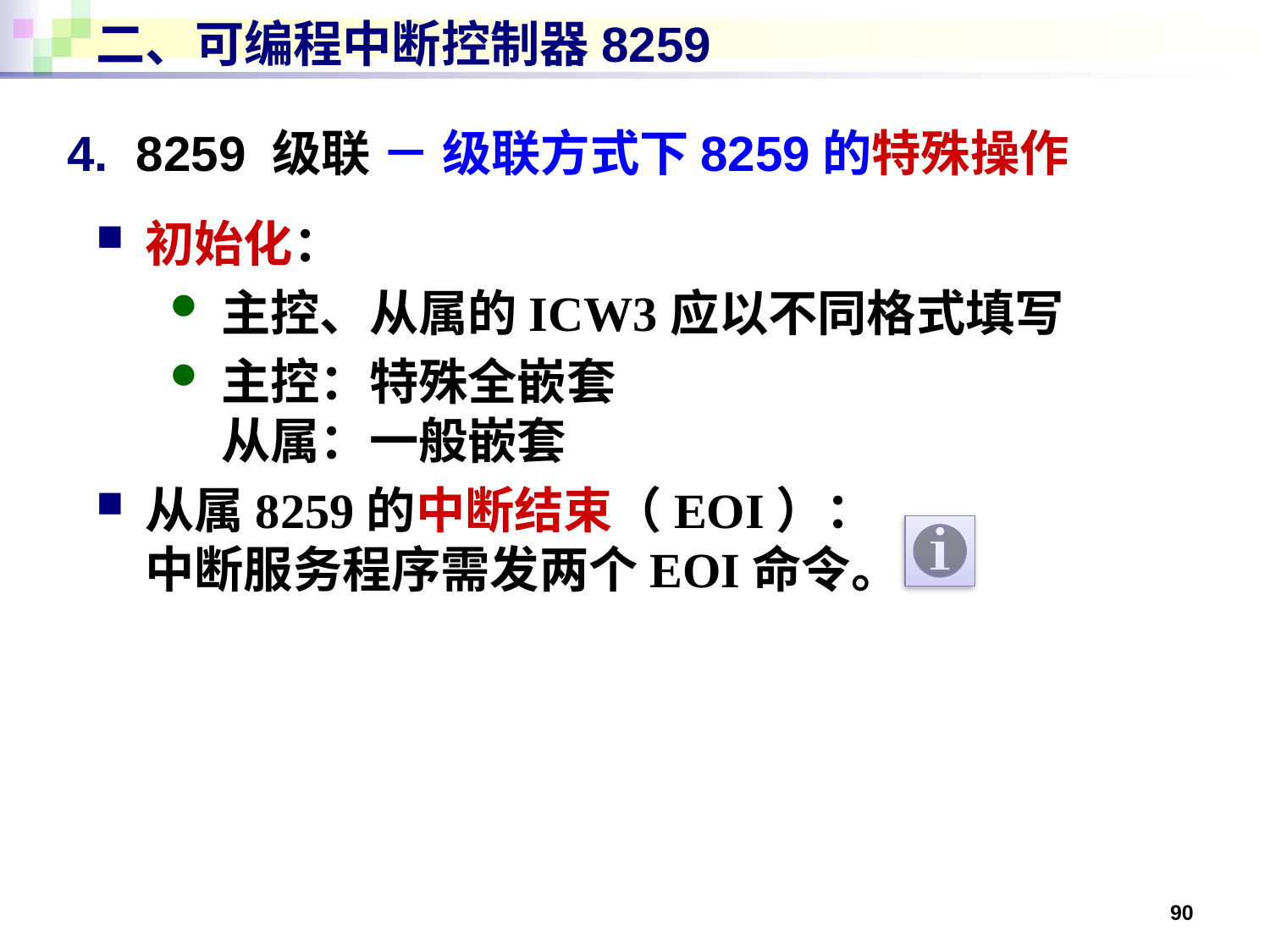

# 二、可编程中断控制器8259
4.  8259 级联 － 级联方式下8259的特殊操作
初始化：
主控、从属的ICW3应以不同格式填写
主控：特殊全嵌套
从属：一般嵌套
从属8259的中断结束（EOI）：
中断服务程序需发两个EOI命令。

90